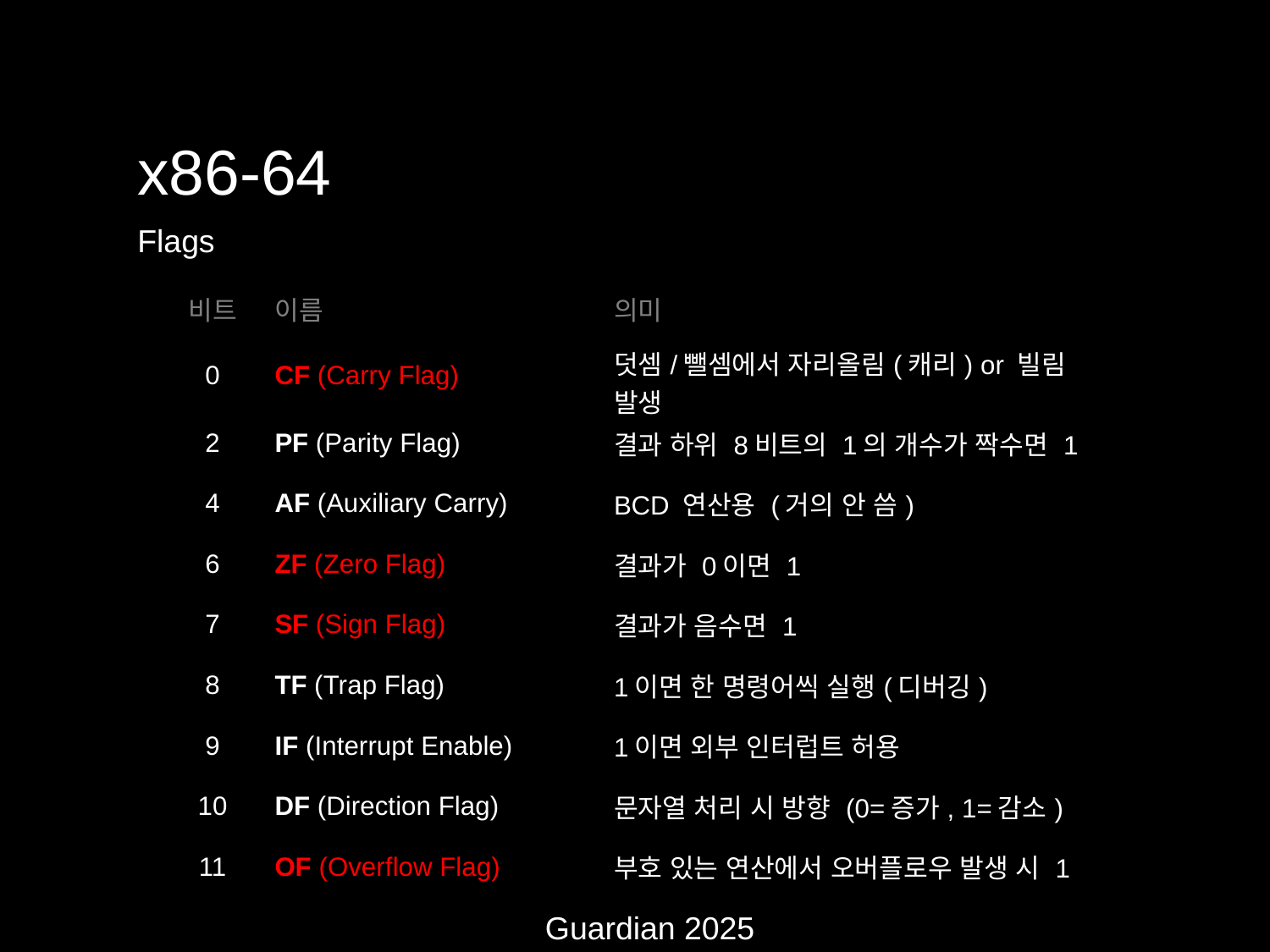

x86-64
Flags
| 비트 | 이름 | 의미 |
| --- | --- | --- |
| 0 | CF (Carry Flag) | 덧셈/뺄셈에서 자리올림(캐리) or 빌림 발생 |
| 2 | PF (Parity Flag) | 결과 하위 8비트의 1의 개수가 짝수면 1 |
| 4 | AF (Auxiliary Carry) | BCD 연산용 (거의 안 씀) |
| 6 | ZF (Zero Flag) | 결과가 0이면 1 |
| 7 | SF (Sign Flag) | 결과가 음수면 1 |
| 8 | TF (Trap Flag) | 1이면 한 명령어씩 실행(디버깅) |
| 9 | IF (Interrupt Enable) | 1이면 외부 인터럽트 허용 |
| 10 | DF (Direction Flag) | 문자열 처리 시 방향 (0=증가, 1=감소) |
| 11 | OF (Overflow Flag) | 부호 있는 연산에서 오버플로우 발생 시 1 |